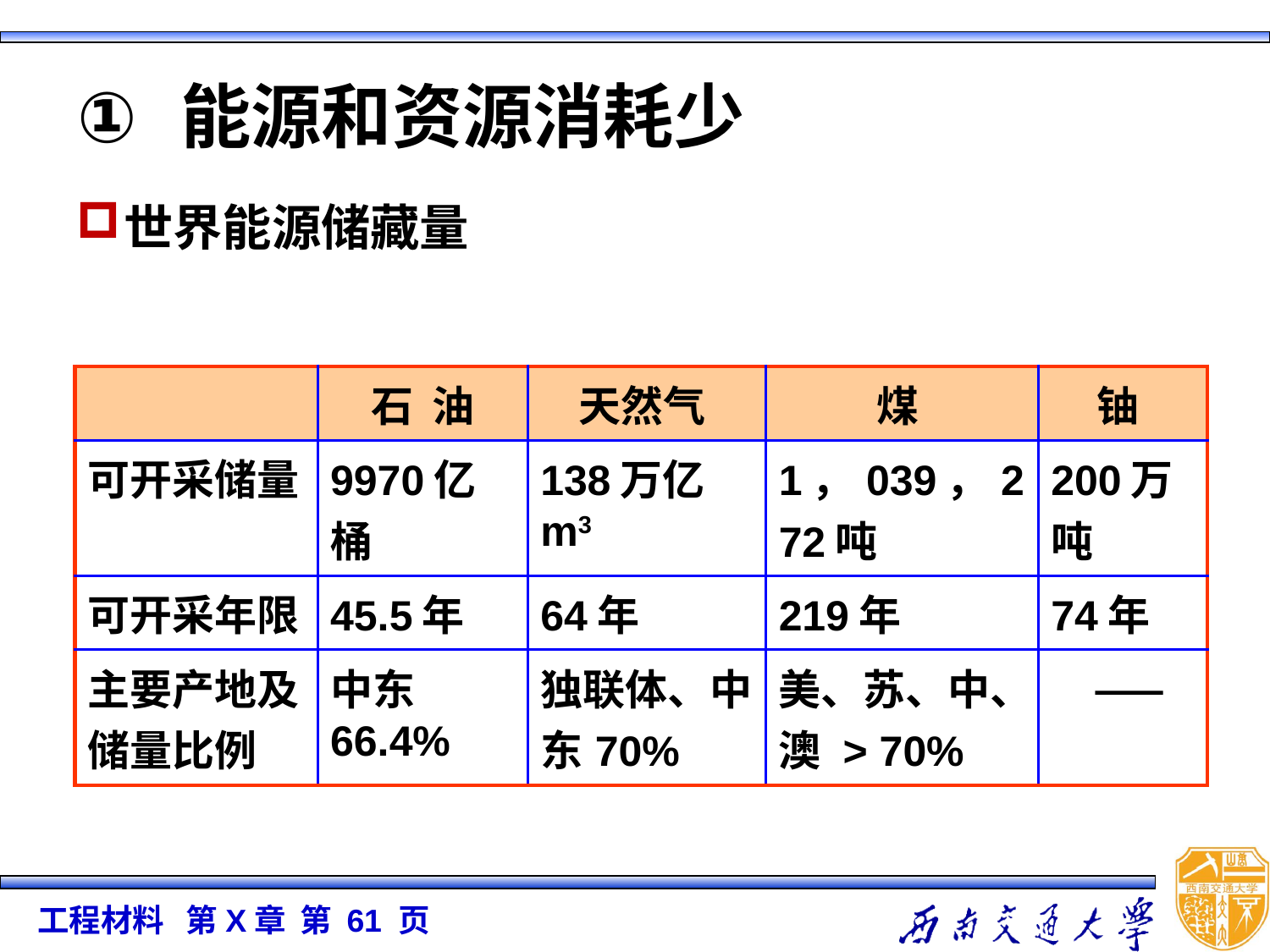

# 能源和资源消耗少
世界能源储藏量
|  | 石 油 | 天然气 | 煤 | 铀 |
| --- | --- | --- | --- | --- |
| 可开采储量 | 9970亿桶 | 138万亿m3 | 1，039，272吨 | 200万吨 |
| 可开采年限 | 45.5年 | 64年 | 219年 | 74年 |
| 主要产地及储量比例 | 中东66.4% | 独联体、中东70% | 美、苏、中、澳 > 70% | —— |